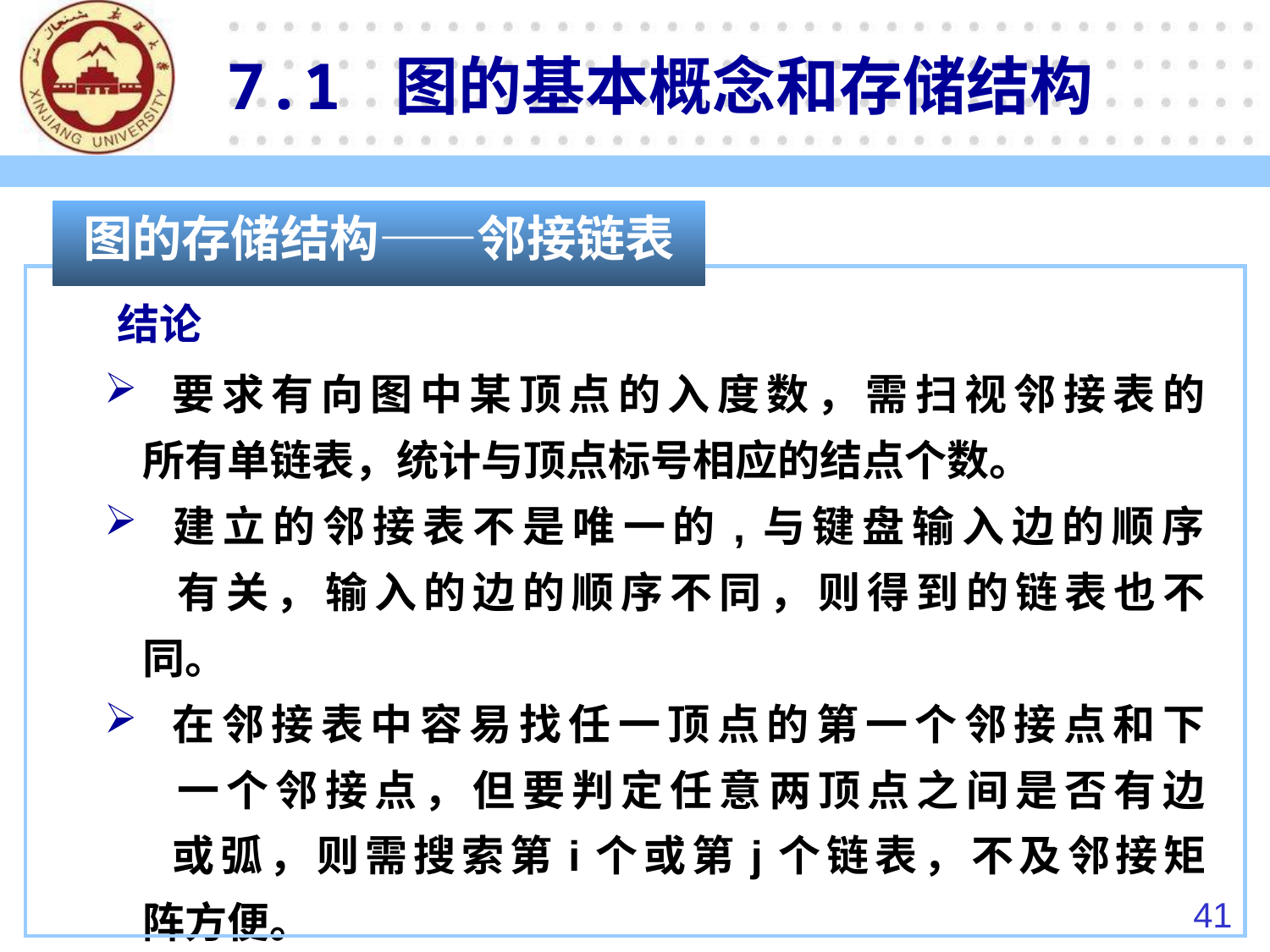

7.1 图的基本概念和存储结构
图的存储结构——邻接链表

结论
 要求有向图中某顶点的入度数，需扫视邻接表的
    所有单链表，统计与顶点标号相应的结点个数。
 建立的邻接表不是唯一的,与键盘输入边的顺序
    有关，输入的边的顺序不同，则得到的链表也不
    同。
 在邻接表中容易找任一顶点的第一个邻接点和下
    一个邻接点，但要判定任意两顶点之间是否有边
    或弧，则需搜索第i个或第j个链表，不及邻接矩
    阵方便。
41